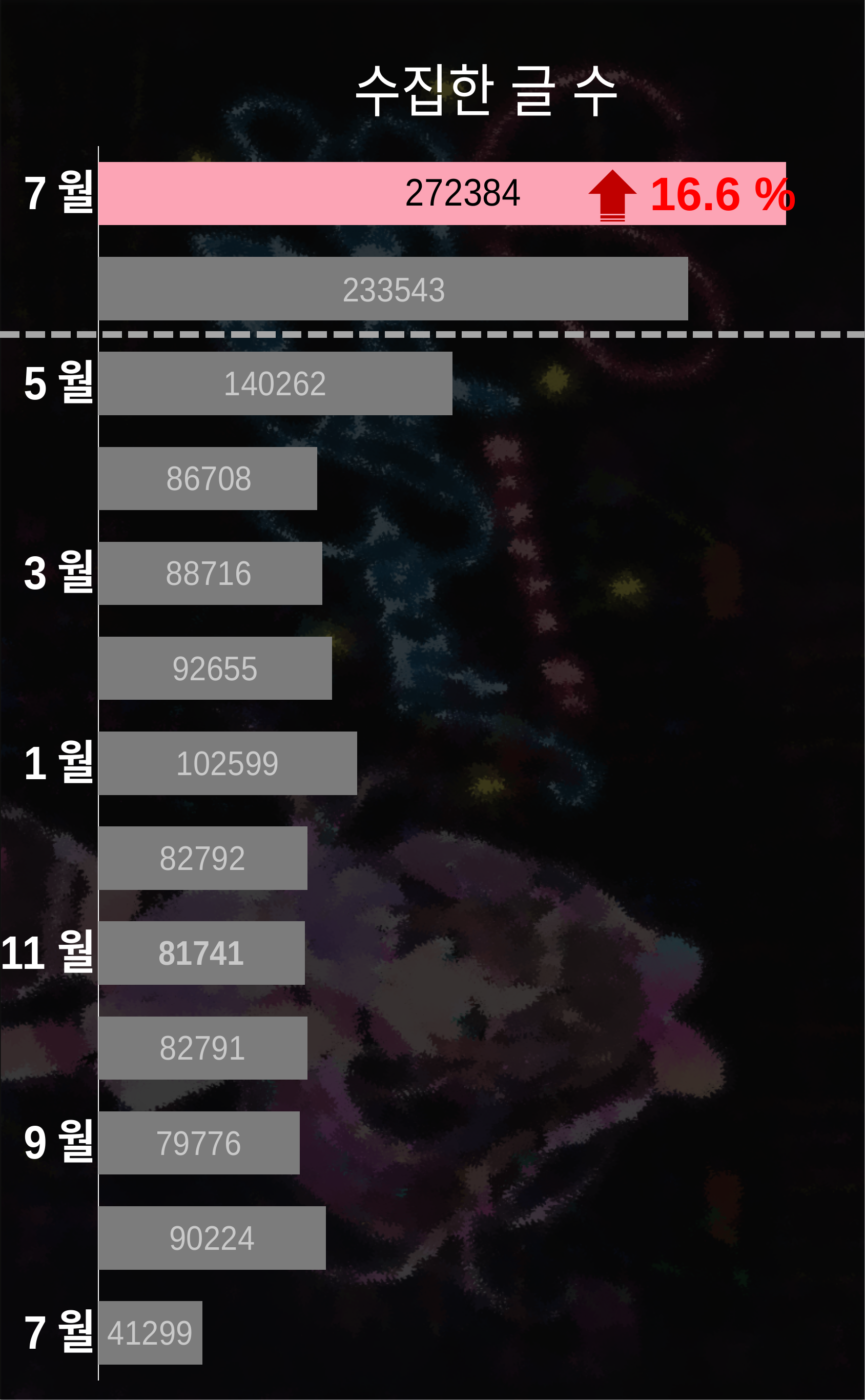

### Chart: 수집한 글 수

| Category | 수집한 글 |
|---|---|
| 7월 | 41299.0 |
| 8월 | 90224.0 |
| 9월 | 79776.0 |
| 10월 | 82791.0 |
| 11월 | 81741.0 |
| 12월 | 82792.0 |
| 1월 | 102599.0 |
| 2월 | 92655.0 |
| 3월 | 88716.0 |
| 4월 | 86708.0 |
| 5월 | 140262.0 |
| 6월 | 233543.0 |
| 7월 | 272384.0 |
16.6 %